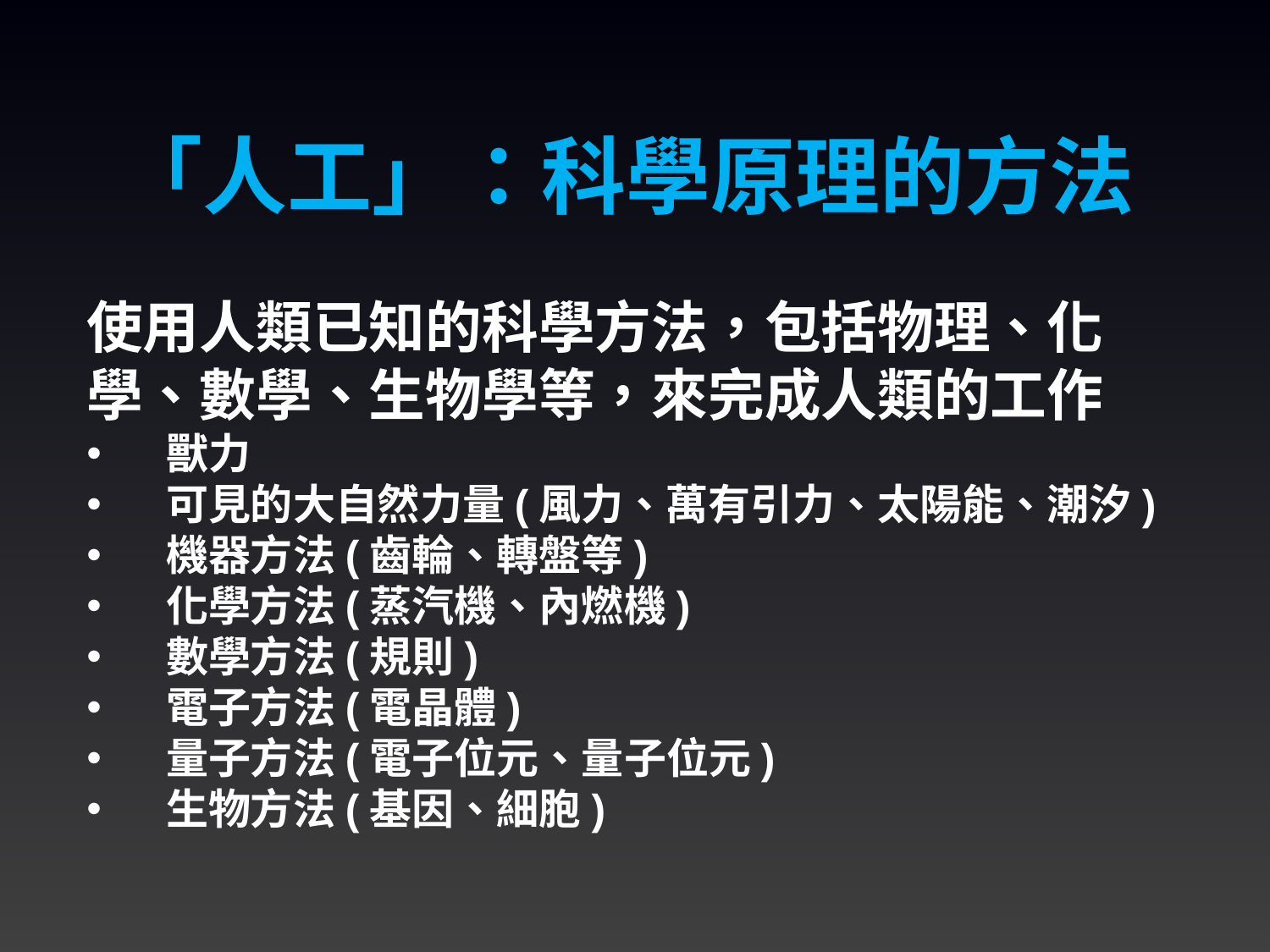

「人工」：科學原理的方法
使用人類已知的科學方法，包括物理、化學、數學、生物學等，來完成人類的工作
獸力
可見的大自然力量(風力、萬有引力、太陽能、潮汐)
機器方法(齒輪、轉盤等)
化學方法(蒸汽機、內燃機)
數學方法(規則)
電子方法(電晶體)
量子方法(電子位元、量子位元)
生物方法(基因、細胞)